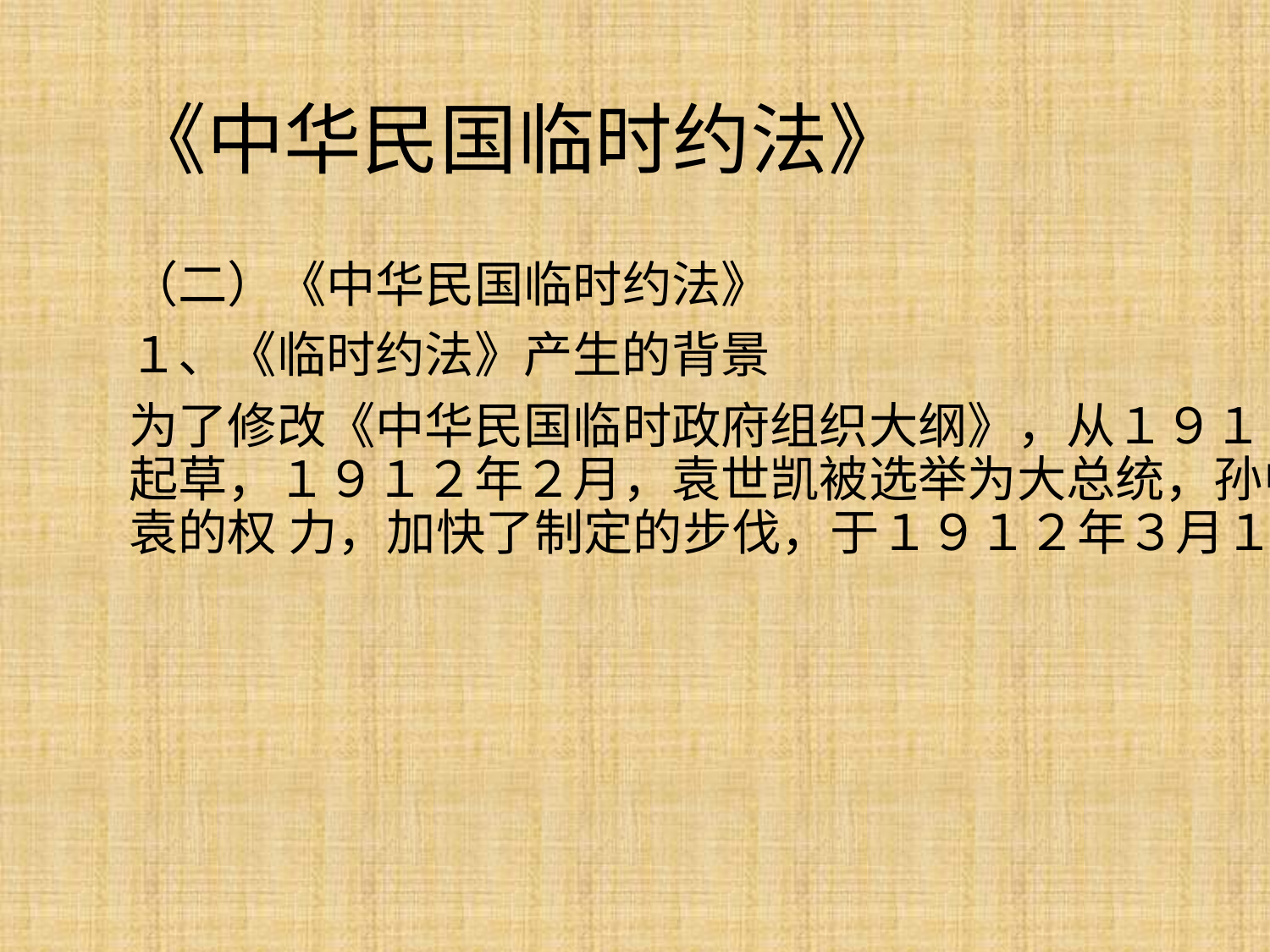

# 《中华民国临时约法》
（二）《中华民国临时约法》
１、《临时约法》产生的背景
为了修改《中华民国临时政府组织大纲》，从１９１２年中旬开始起草，１９１２年２月，袁世凯被选举为大总统，孙中山为了限制袁的权 力，加快了制定的步伐，于１９１２年３月１１日公布。